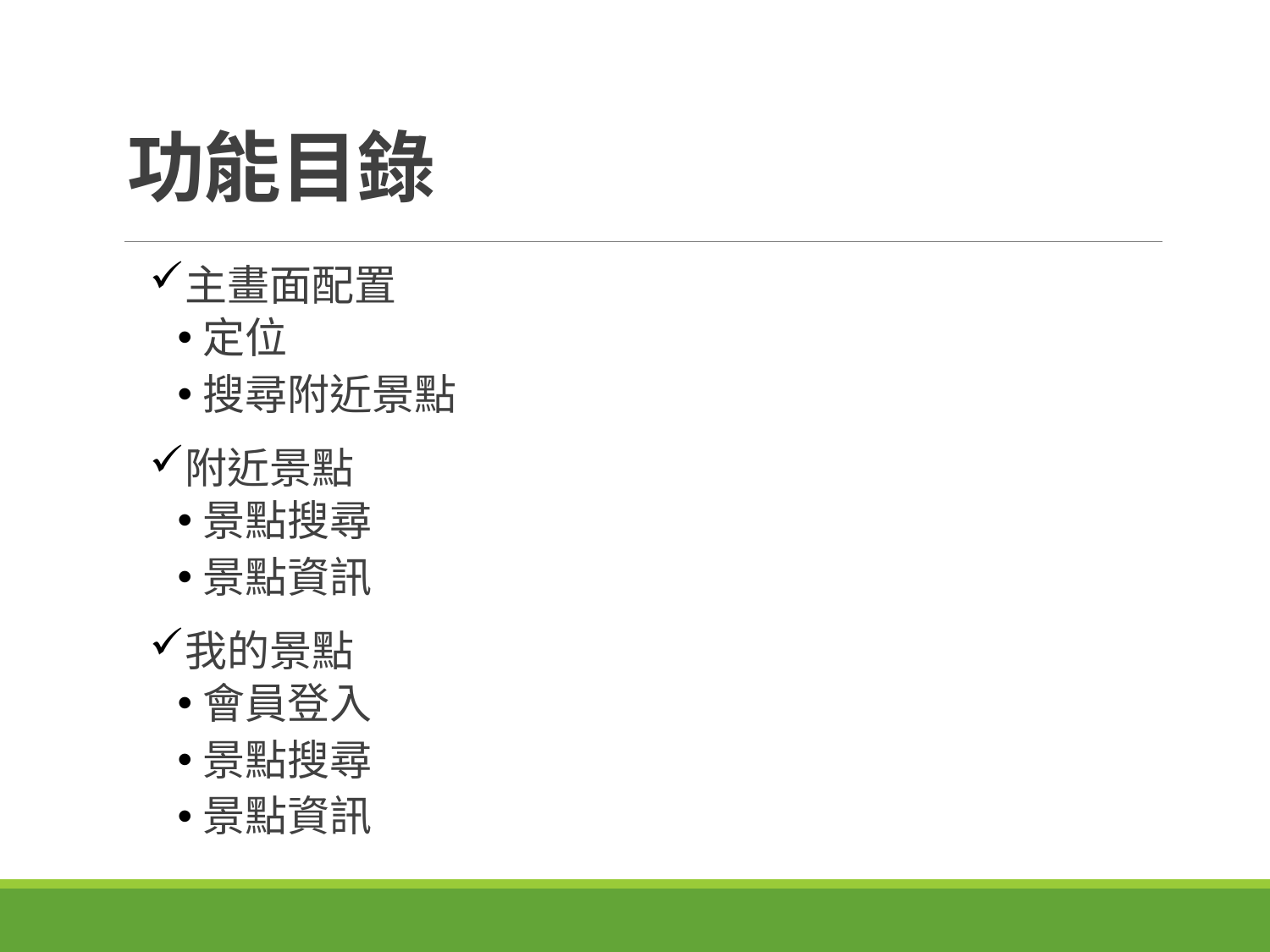

# 功能目錄
主畫面配置
定位
搜尋附近景點
附近景點
景點搜尋
景點資訊
我的景點
會員登入
景點搜尋
景點資訊